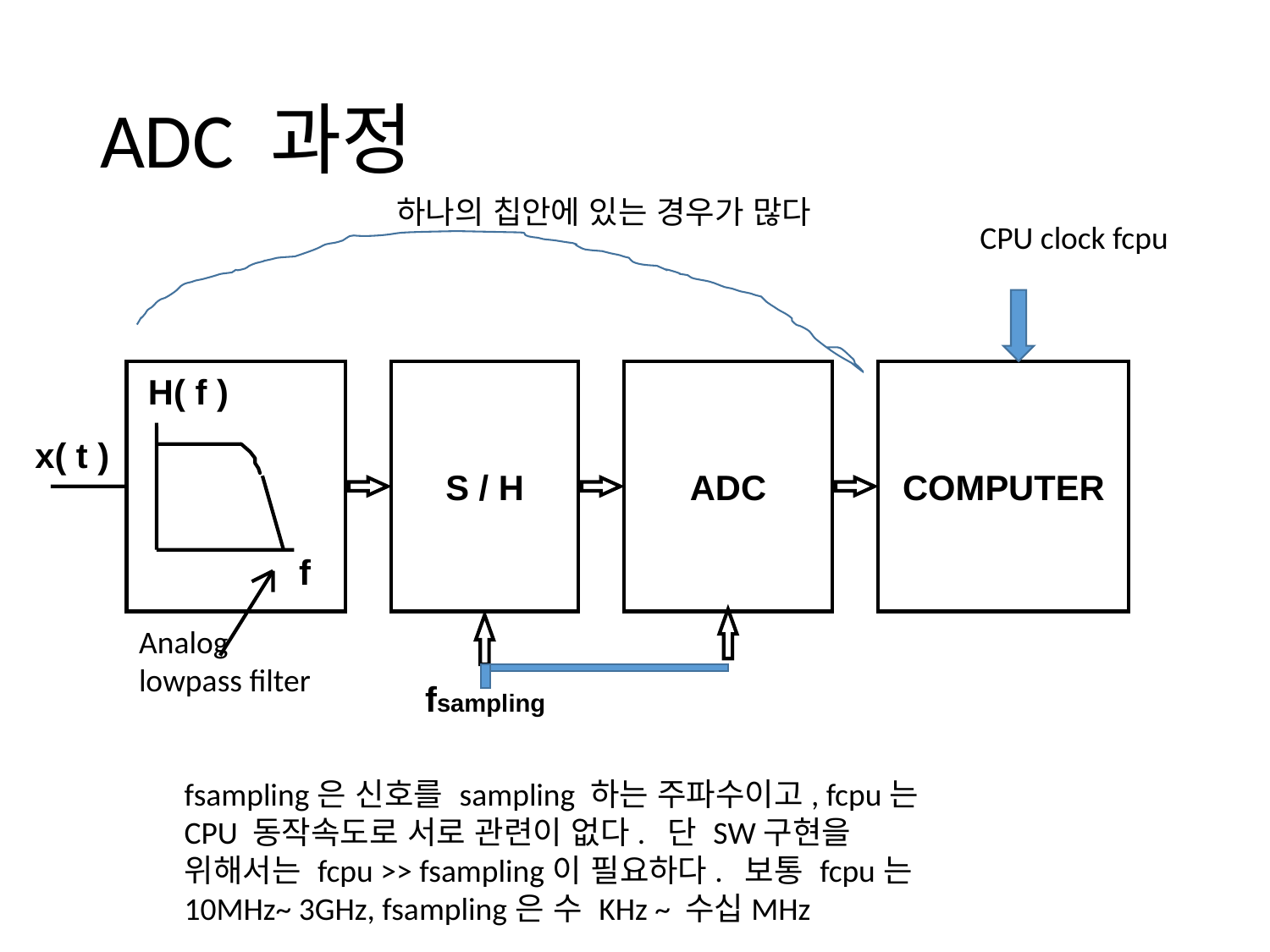

# ADC 과정
하나의 칩안에 있는 경우가 많다
CPU clock fcpu

H( f )

x( t )

S / H
ADC
COMPUTER

f

fsampling
Analog lowpass filter
fsampling은 신호를 sampling 하는 주파수이고, fcpu는 CPU 동작속도로 서로 관련이 없다.  단 SW구현을 위해서는 fcpu >> fsampling이 필요하다.  보통 fcpu는 10MHz~ 3GHz, fsampling은 수 KHz ~ 수십MHz